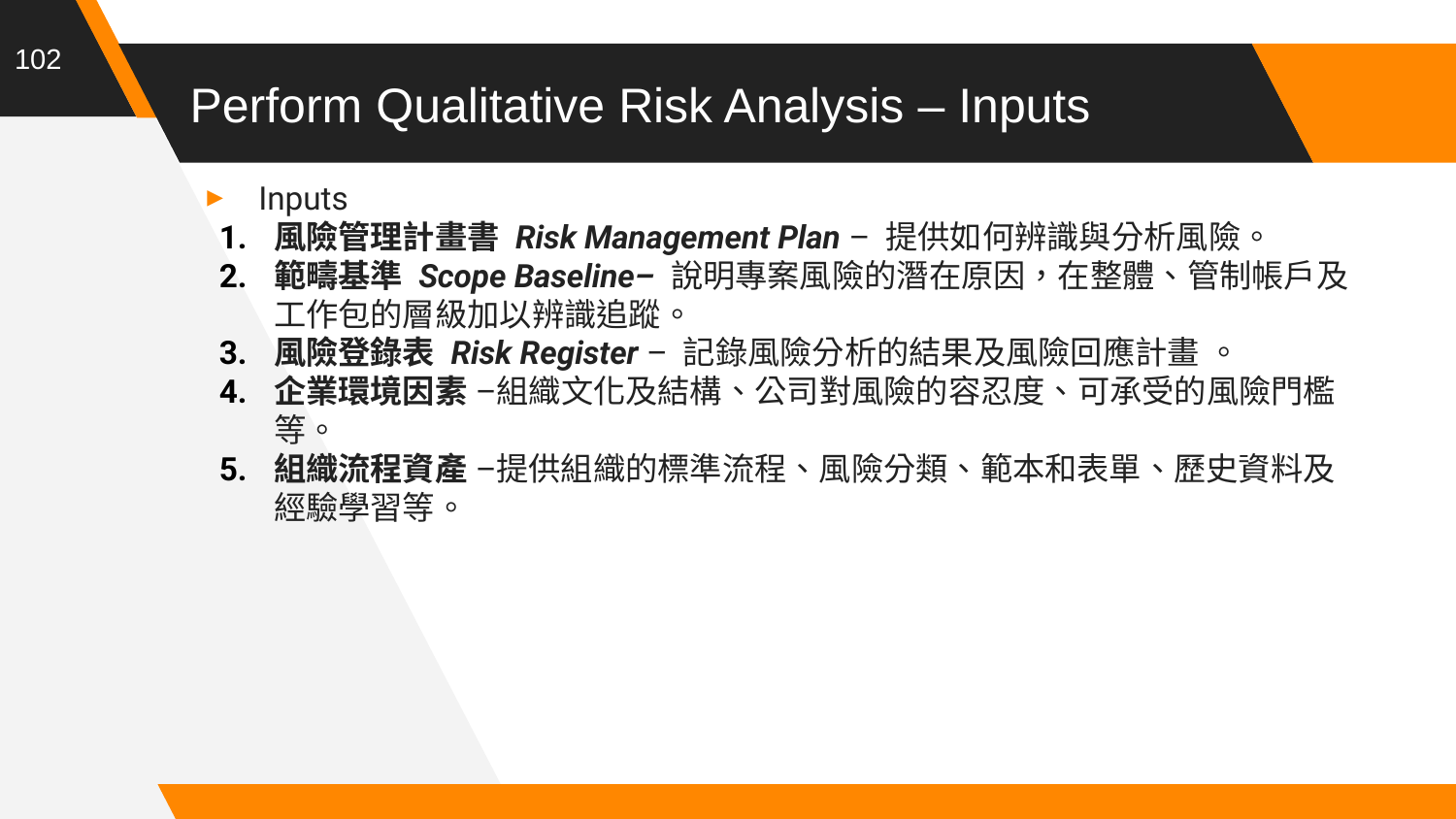

102
# Perform Qualitative Risk Analysis – Inputs
Inputs
風險管理計畫書 Risk Management Plan – 提供如何辨識與分析風險。
範疇基準 Scope Baseline– 說明專案風險的潛在原因，在整體、管制帳戶及工作包的層級加以辨識追蹤。
風險登錄表 Risk Register – 記錄風險分析的結果及風險回應計畫 。
企業環境因素 –組織文化及結構、公司對風險的容忍度、可承受的風險門檻等。
組織流程資產 –提供組織的標準流程、風險分類、範本和表單、歷史資料及經驗學習等。